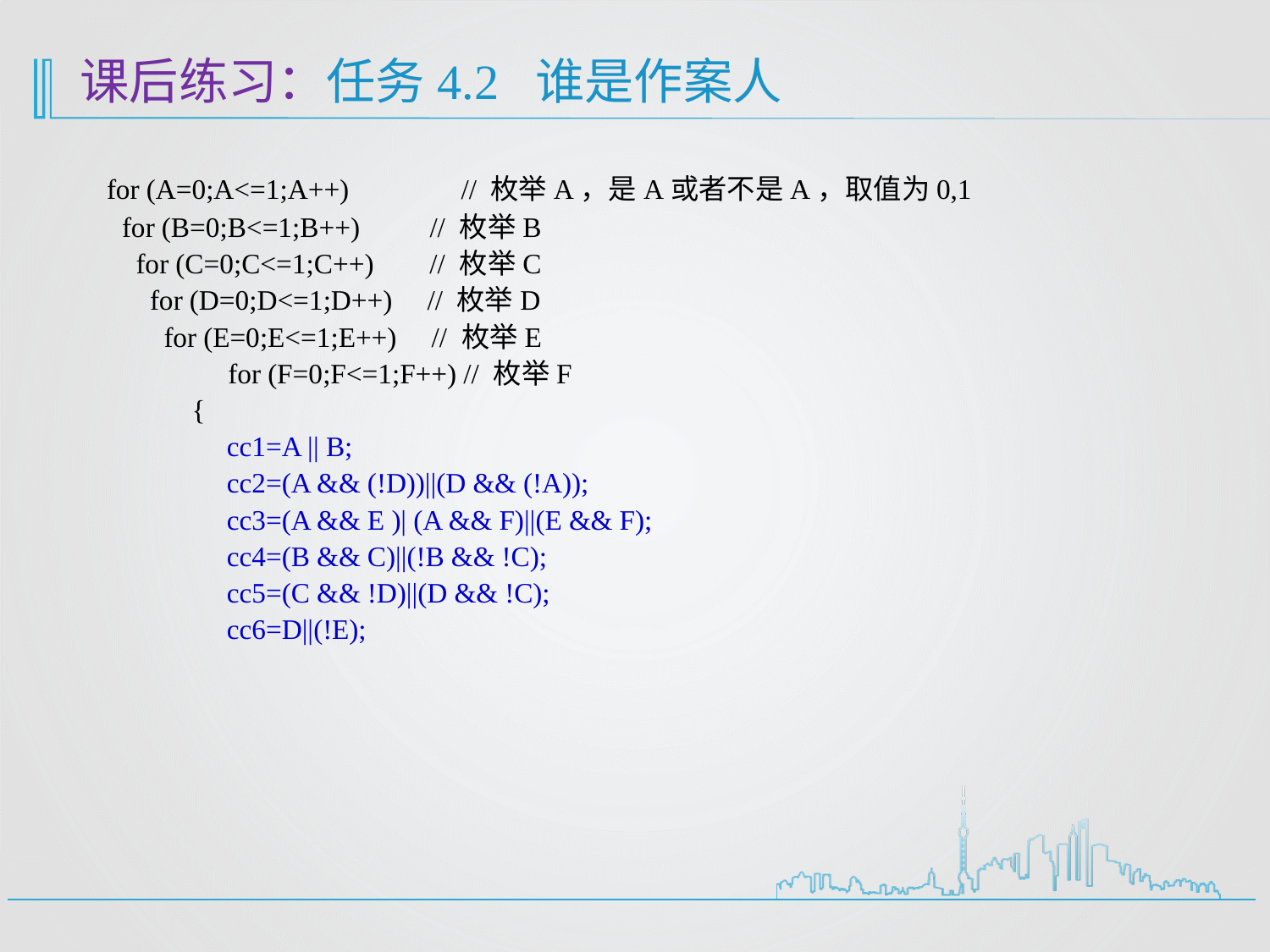

# 课后练习：任务4.2  谁是作案人
   for (A=0;A<=1;A++) 	// 枚举A，是A或者不是A，取值为0,1
      for (B=0;B<=1;B++)          // 枚举B
        for (C=0;C<=1;C++)        // 枚举C
          for (D=0;D<=1;D++)     // 枚举D
            for (E=0;E<=1;E++)     // 枚举E
     	   for (F=0;F<=1;F++) // 枚举F
                {
                     cc1=A || B;
                     cc2=(A && (!D))||(D && (!A));
                     cc3=(A && E )| (A && F)||(E && F);
                     cc4=(B && C)||(!B && !C);
                     cc5=(C && !D)||(D && !C);
                     cc6=D||(!E);